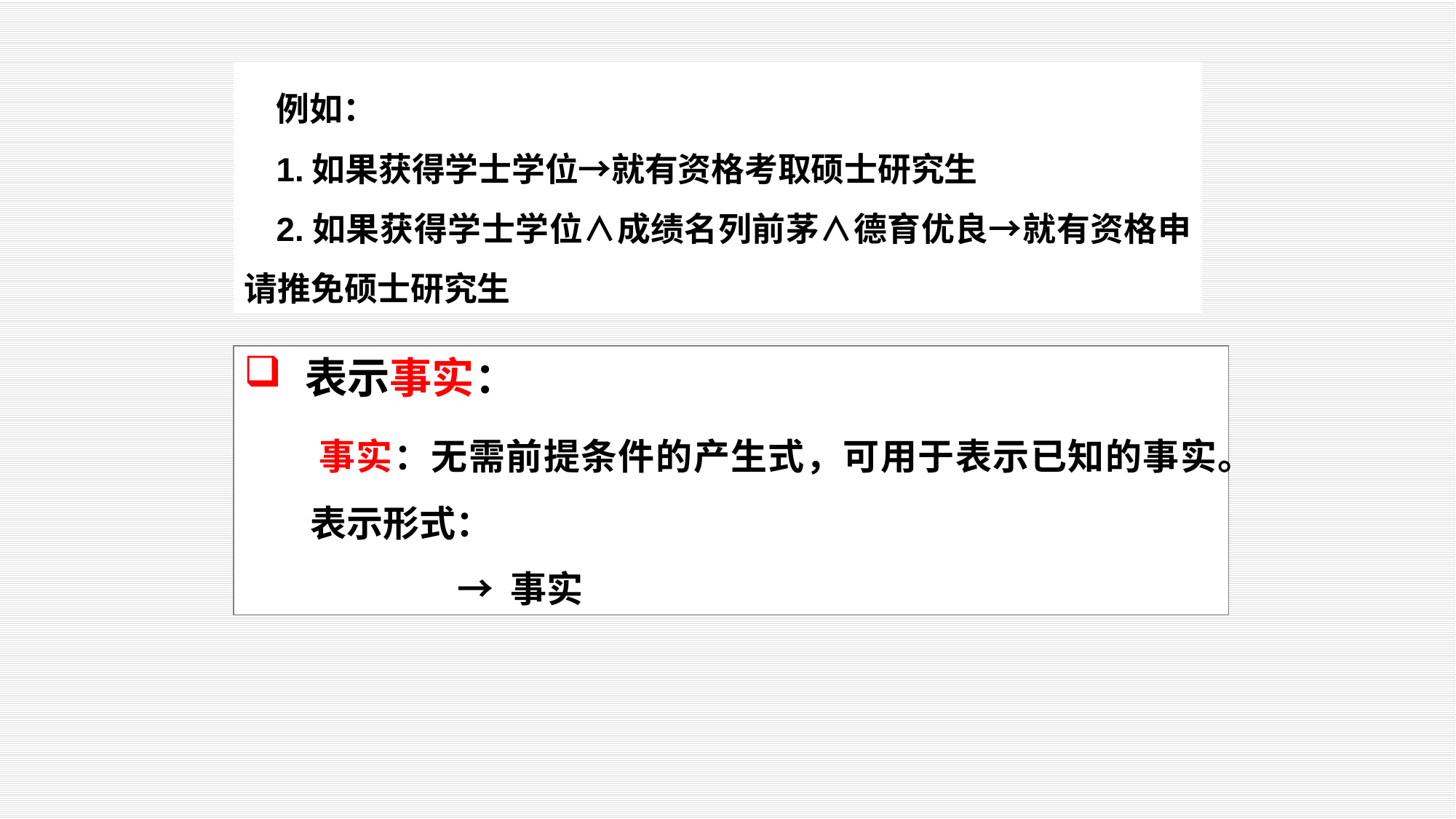

例如：
1.如果获得学士学位→就有资格考取硕士研究生
2.如果获得学士学位∧成绩名列前茅∧德育优良→就有资格申请推免硕士研究生
 表示事实：
      事实：无需前提条件的产生式，可用于表示已知的事实。
       表示形式：
                          → 事实